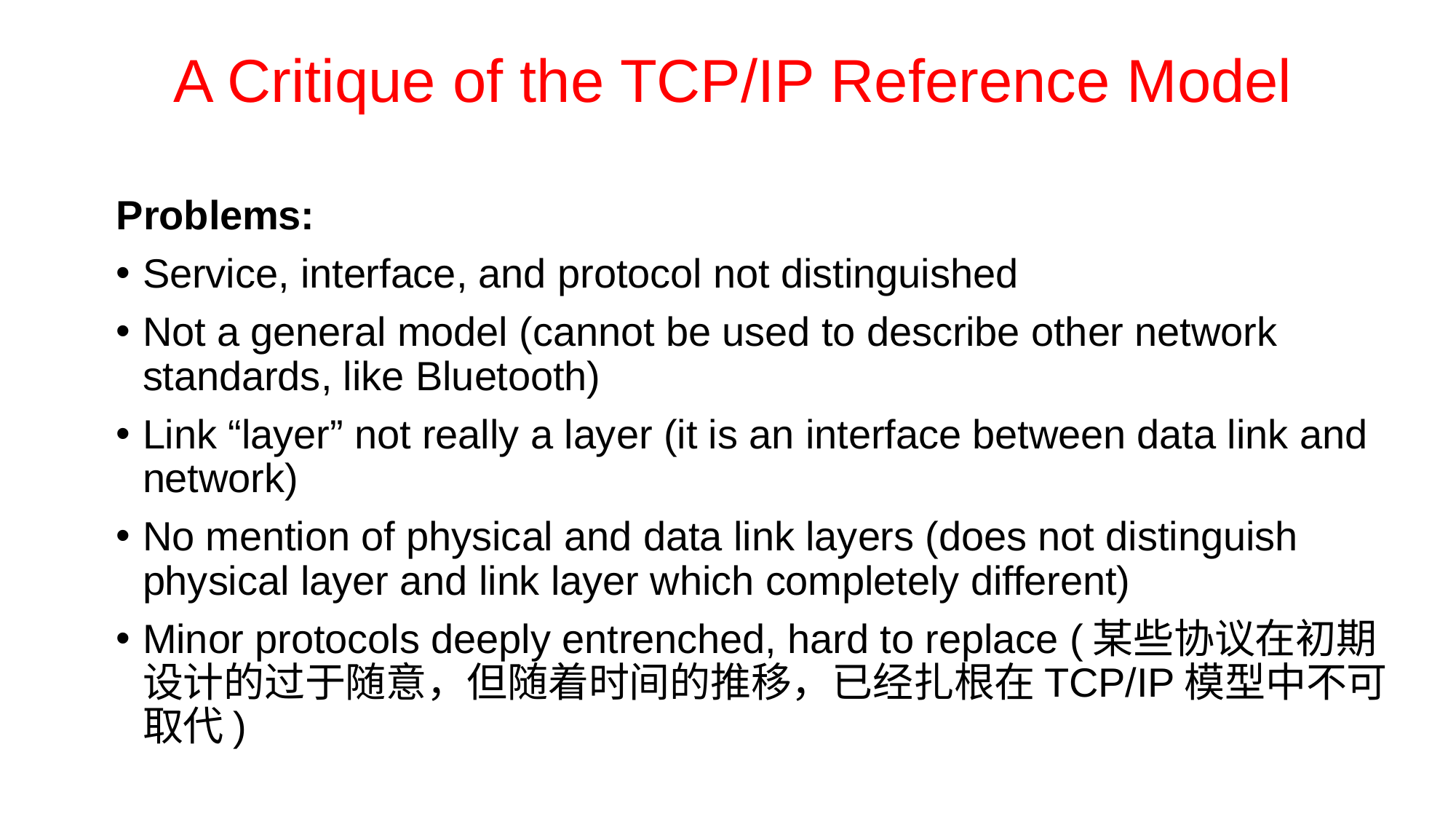

# A Critique of the TCP/IP Reference Model
Problems:
Service, interface, and protocol not distinguished
Not a general model (cannot be used to describe other network standards, like Bluetooth)
Link “layer” not really a layer (it is an interface between data link and network)
No mention of physical and data link layers (does not distinguish physical layer and link layer which completely different)
Minor protocols deeply entrenched, hard to replace (某些协议在初期设计的过于随意，但随着时间的推移，已经扎根在TCP/IP模型中不可取代)